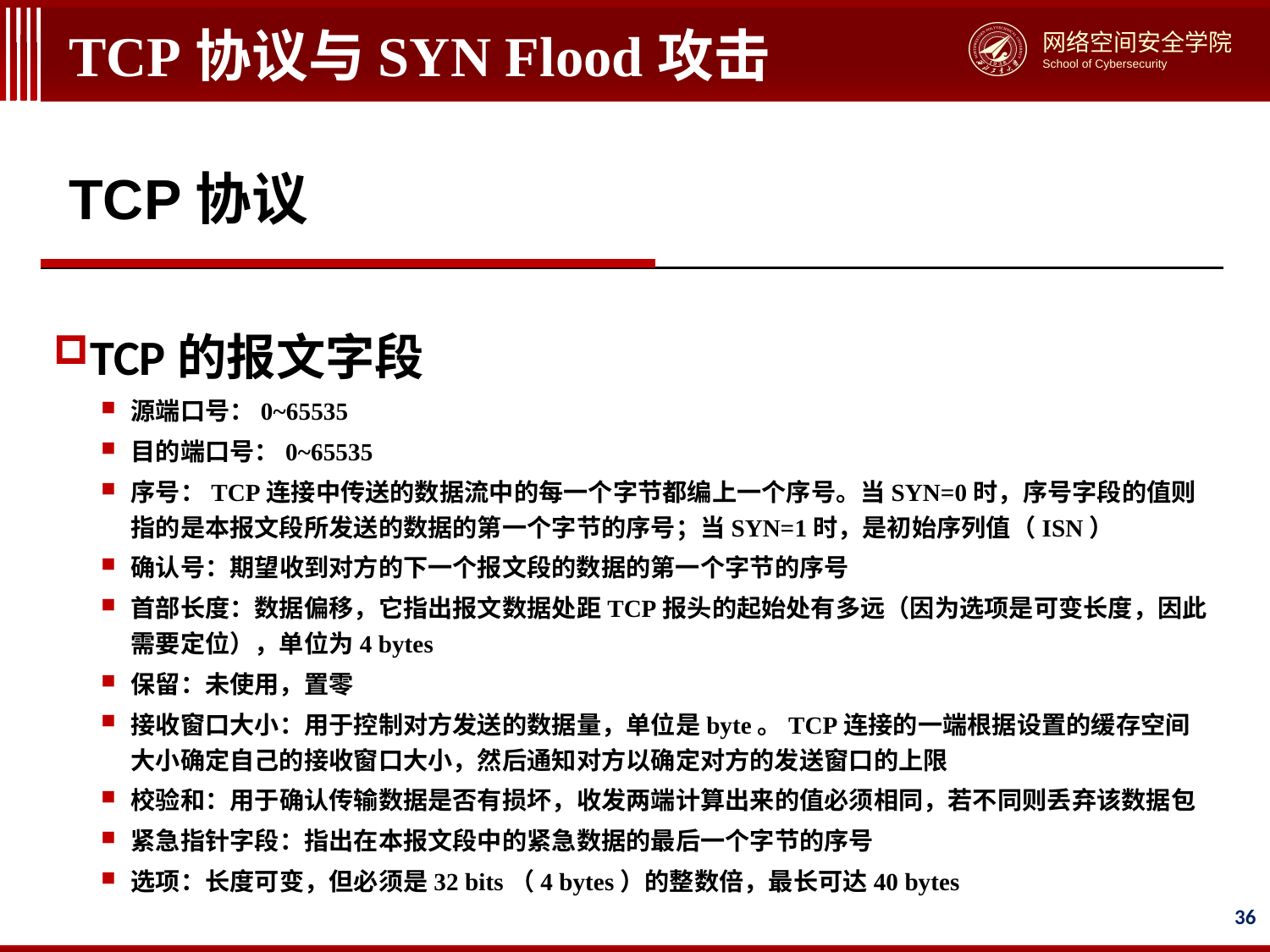

# TCP协议与SYN Flood攻击
TCP协议
TCP的报文字段
源端口号：0~65535
目的端口号：0~65535
序号：TCP连接中传送的数据流中的每一个字节都编上一个序号。当SYN=0时，序号字段的值则指的是本报文段所发送的数据的第一个字节的序号；当SYN=1时，是初始序列值（ISN）
确认号：期望收到对方的下一个报文段的数据的第一个字节的序号
首部长度：数据偏移，它指出报文数据处距TCP报头的起始处有多远（因为选项是可变长度，因此需要定位），单位为4 bytes
保留：未使用，置零
接收窗口大小：用于控制对方发送的数据量，单位是byte。TCP连接的一端根据设置的缓存空间大小确定自己的接收窗口大小，然后通知对方以确定对方的发送窗口的上限
校验和：用于确认传输数据是否有损坏，收发两端计算出来的值必须相同，若不同则丢弃该数据包
紧急指针字段：指出在本报文段中的紧急数据的最后一个字节的序号
选项：长度可变，但必须是32 bits（4 bytes）的整数倍，最长可达40 bytes